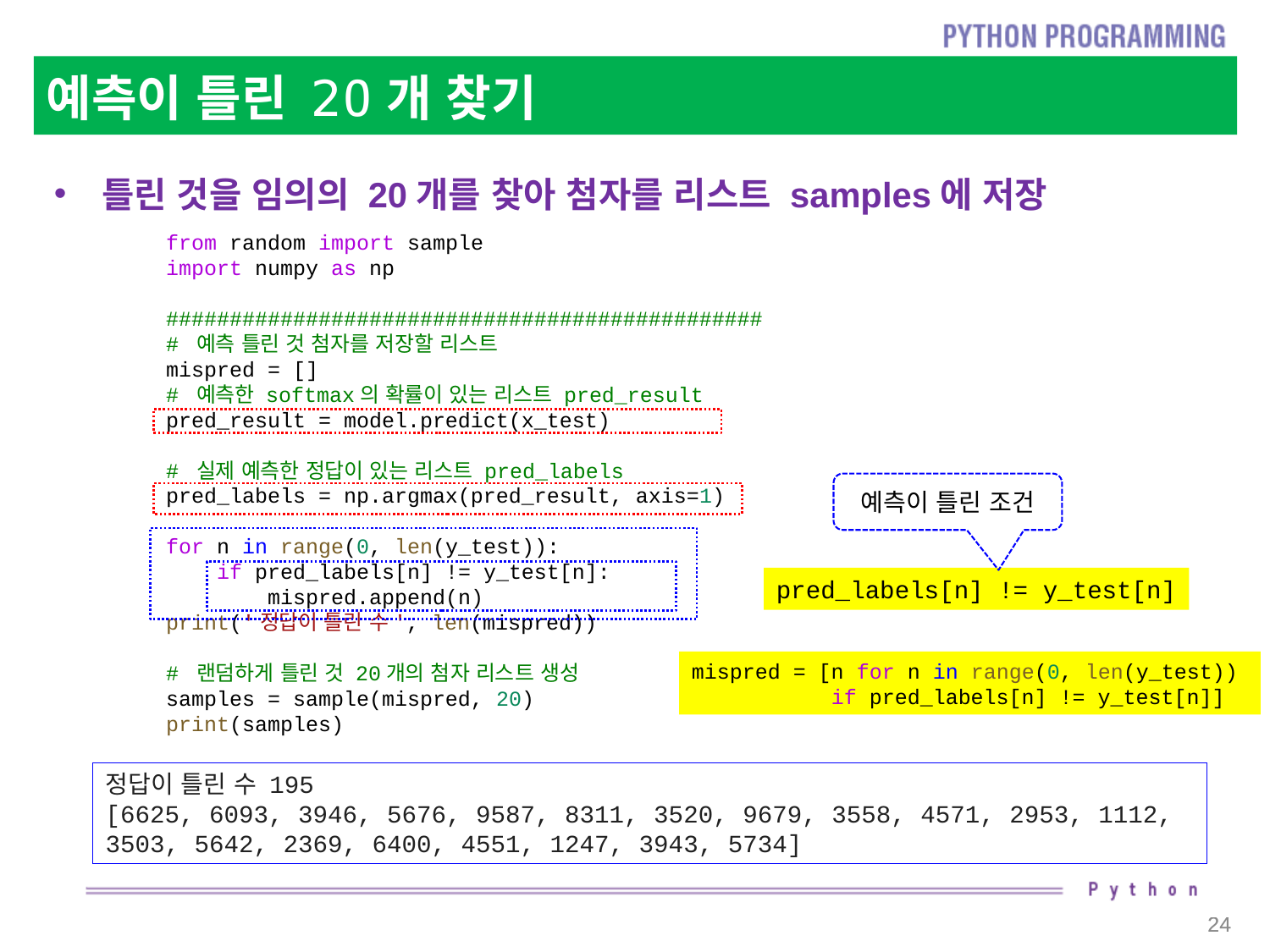

# 예측이 틀린 20개 찾기
틀린 것을 임의의 20개를 찾아 첨자를 리스트 samples에 저장
from random import sample
import numpy as np
###############################################
# 예측 틀린 것 첨자를 저장할 리스트
mispred = []
# 예측한 softmax의 확률이 있는 리스트 pred_result
pred_result = model.predict(x_test)
# 실제 예측한 정답이 있는 리스트 pred_labels
pred_labels = np.argmax(pred_result, axis=1)
for n in range(0, len(y_test)):
    if pred_labels[n] != y_test[n]:
        mispred.append(n)
print('정답이 틀린 수', len(mispred))
# 랜덤하게 틀린 것 20개의 첨자 리스트 생성
samples = sample(mispred, 20)
print(samples)

예측이 틀린 조건

pred_labels[n] != y_test[n]
mispred = [n for n in range(0, len(y_test))
           if pred_labels[n] != y_test[n]]
정답이 틀린 수 195
[6625, 6093, 3946, 5676, 9587, 8311, 3520, 9679, 3558, 4571, 2953, 1112, 3503, 5642, 2369, 6400, 4551, 1247, 3943, 5734]
24